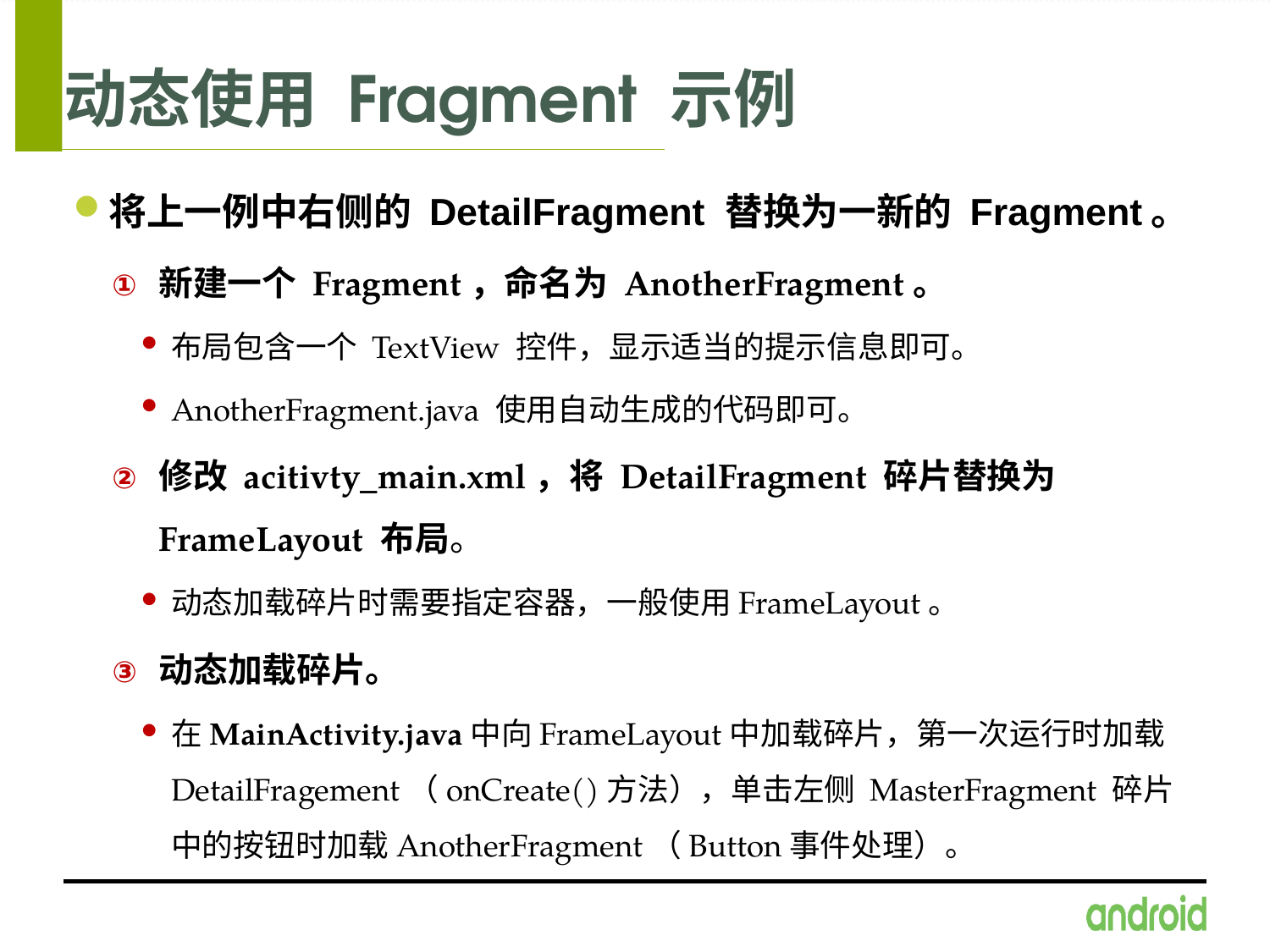

# 动态使用 Fragment 示例
将上一例中右侧的 DetailFragment 替换为一新的 Fragment。
新建一个 Fragment，命名为 AnotherFragment。
布局包含一个 TextView 控件，显示适当的提示信息即可。
AnotherFragment.java 使用自动生成的代码即可。
修改 acitivty_main.xml，将 DetailFragment 碎片替换为FrameLayout 布局。
动态加载碎片时需要指定容器，一般使用FrameLayout。
动态加载碎片。
在MainActivity.java中向FrameLayout中加载碎片，第一次运行时加载DetailFragement（onCreate()方法），单击左侧 MasterFragment 碎片中的按钮时加载AnotherFragment（Button事件处理）。